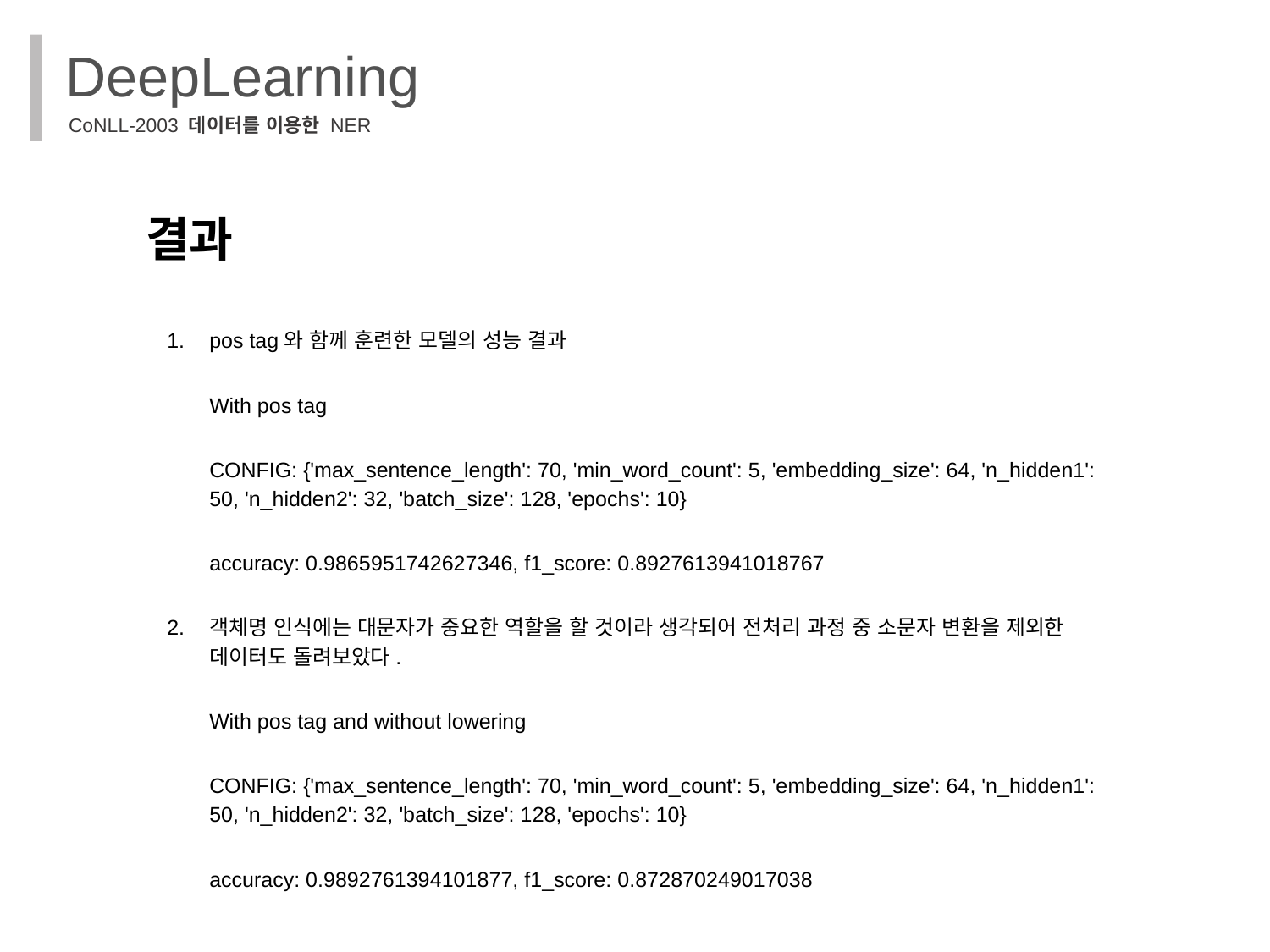

DeepLearning
CoNLL-2003 데이터를 이용한 NER
결과

pos tag와 함께 훈련한 모델의 성능 결과
With pos tag
CONFIG: {'max_sentence_length': 70, 'min_word_count': 5, 'embedding_size': 64, 'n_hidden1': 50, 'n_hidden2': 32, 'batch_size': 128, 'epochs': 10}
accuracy: 0.9865951742627346, f1_score: 0.8927613941018767
객체명 인식에는 대문자가 중요한 역할을 할 것이라 생각되어 전처리 과정 중 소문자 변환을 제외한 데이터도 돌려보았다.
With pos tag and without lowering
CONFIG: {'max_sentence_length': 70, 'min_word_count': 5, 'embedding_size': 64, 'n_hidden1': 50, 'n_hidden2': 32, 'batch_size': 128, 'epochs': 10}
accuracy: 0.9892761394101877, f1_score: 0.872870249017038